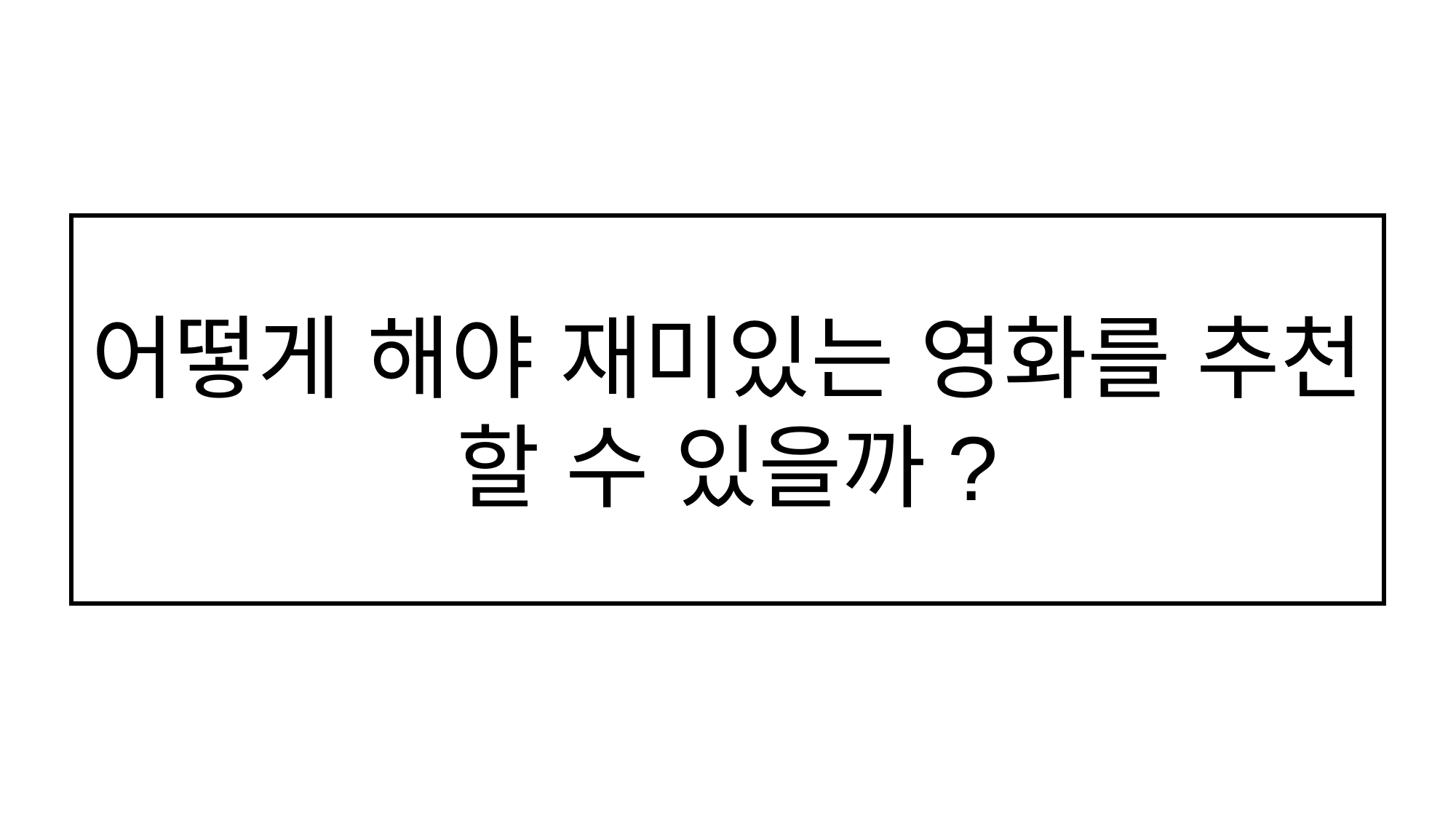

어떻게 해야 재미있는 영화를 추천 할 수 있을까?